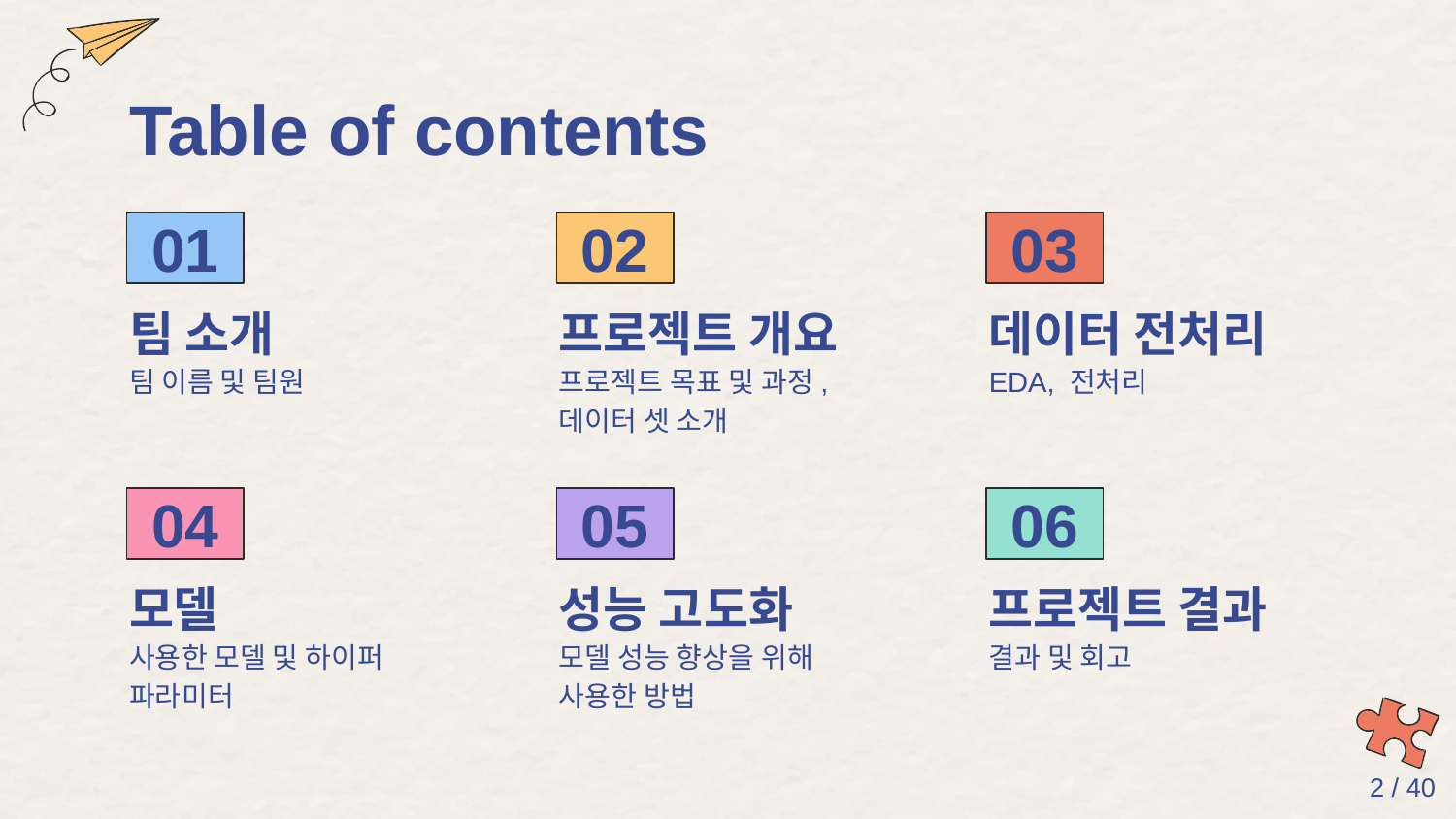

# Table of contents
01
02
03
데이터 전처리
프로젝트 개요
팀 소개
팀 이름 및 팀원
프로젝트 목표 및 과정, 데이터 셋 소개
EDA, 전처리
04
05
06
모델
성능 고도화
프로젝트 결과
사용한 모델 및 하이퍼 파라미터
모델 성능 향상을 위해 사용한 방법
결과 및 회고
2 / 40